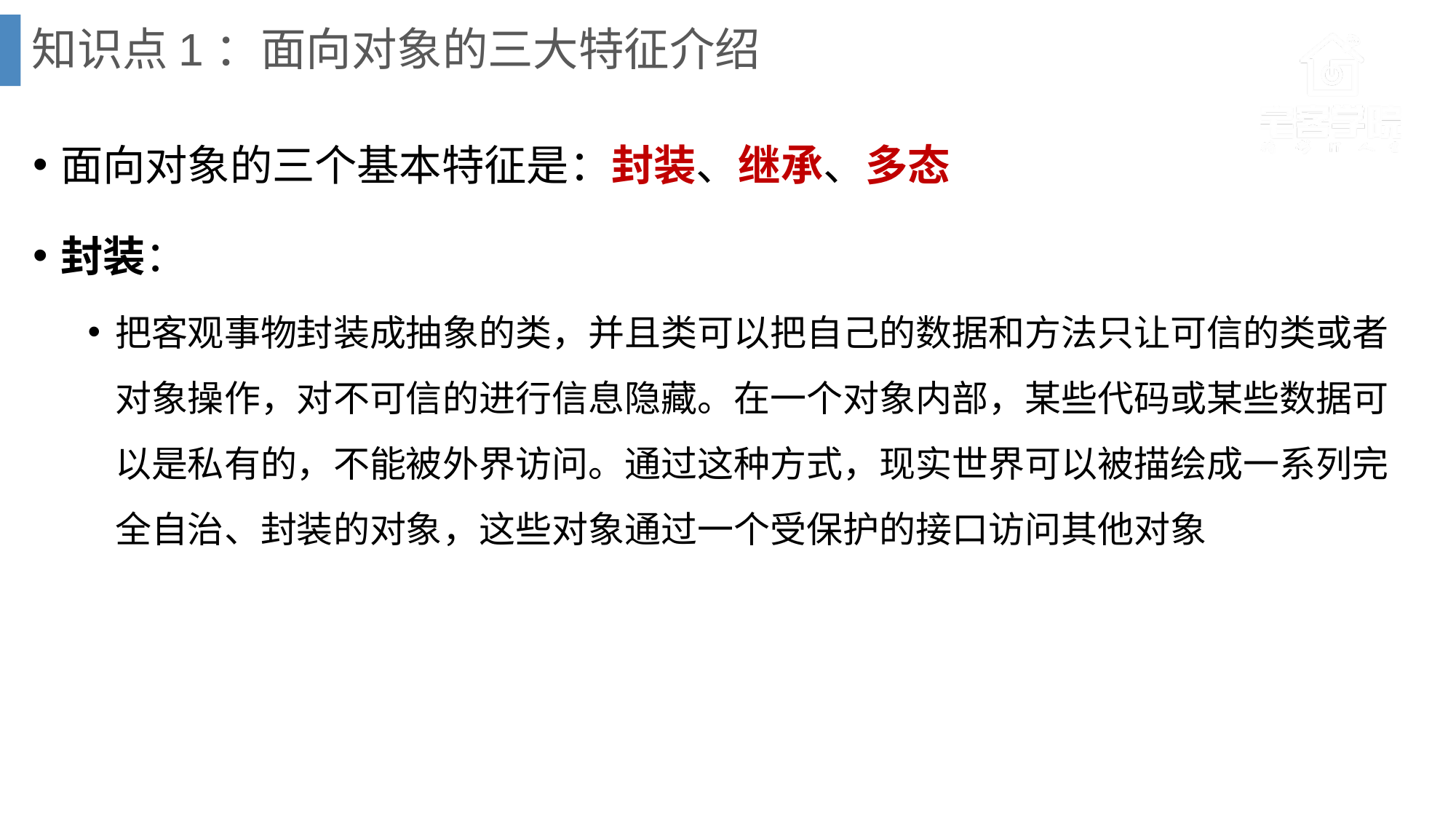

# 知识点1：面向对象的三大特征介绍
面向对象的三个基本特征是：封装、继承、多态
封装：
把客观事物封装成抽象的类，并且类可以把自己的数据和方法只让可信的类或者对象操作，对不可信的进行信息隐藏。在一个对象内部，某些代码或某些数据可以是私有的，不能被外界访问。通过这种方式，现实世界可以被描绘成一系列完全自治、封装的对象，这些对象通过一个受保护的接口访问其他对象